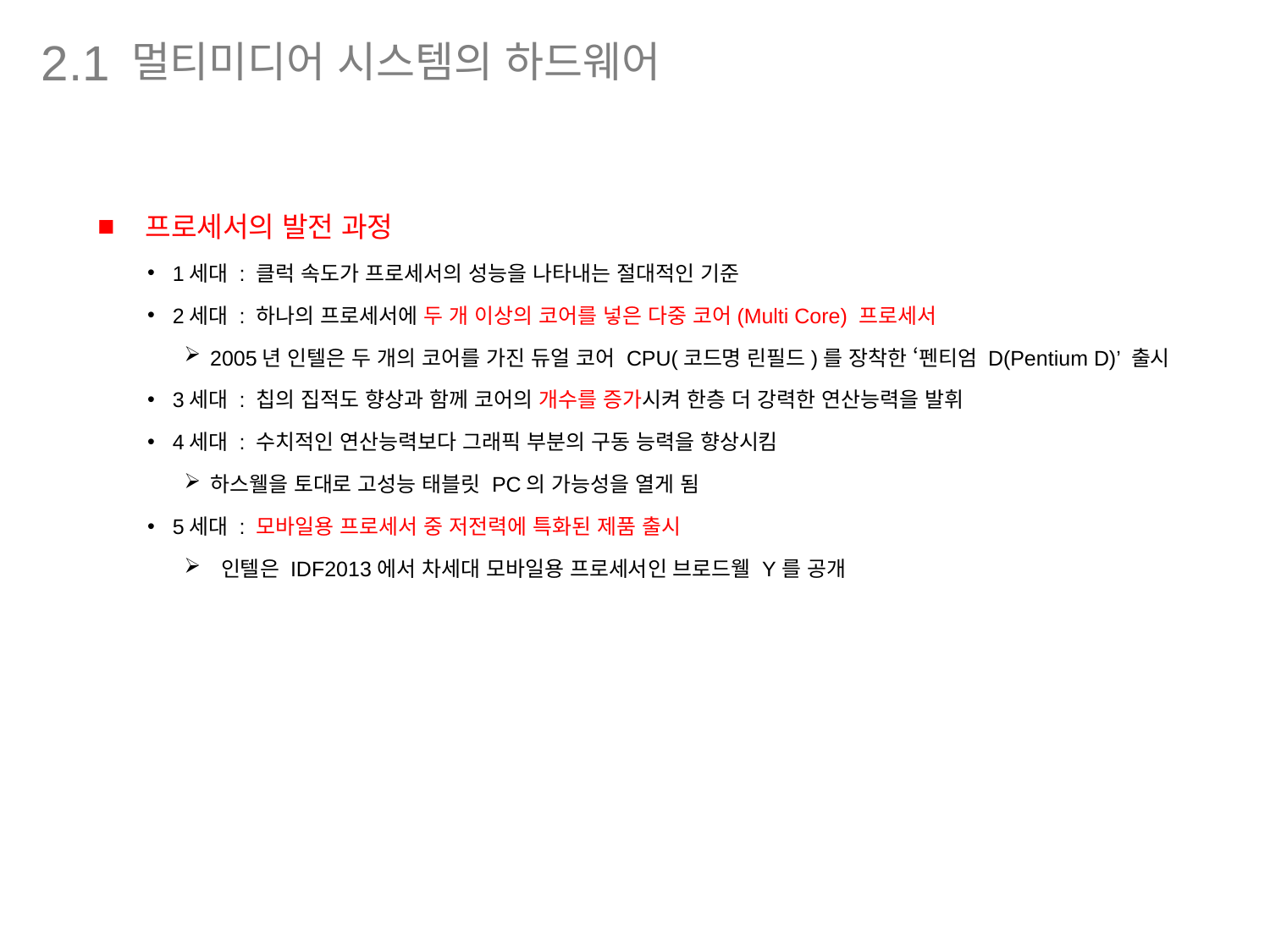

멀티미디어 시스템의 하드웨어
2.1
프로세서의 발전 과정
1세대 : 클럭 속도가 프로세서의 성능을 나타내는 절대적인 기준
2세대 : 하나의 프로세서에 두 개 이상의 코어를 넣은 다중 코어(Multi Core) 프로세서
2005년 인텔은 두 개의 코어를 가진 듀얼 코어 CPU(코드명 린필드)를 장착한 ‘펜티엄 D(Pentium D)’ 출시
3세대 : 칩의 집적도 향상과 함께 코어의 개수를 증가시켜 한층 더 강력한 연산능력을 발휘
4세대 : 수치적인 연산능력보다 그래픽 부분의 구동 능력을 향상시킴
하스웰을 토대로 고성능 태블릿 PC의 가능성을 열게 됨
5세대 : 모바일용 프로세서 중 저전력에 특화된 제품 출시
 인텔은 IDF2013에서 차세대 모바일용 프로세서인 브로드웰 Y를 공개